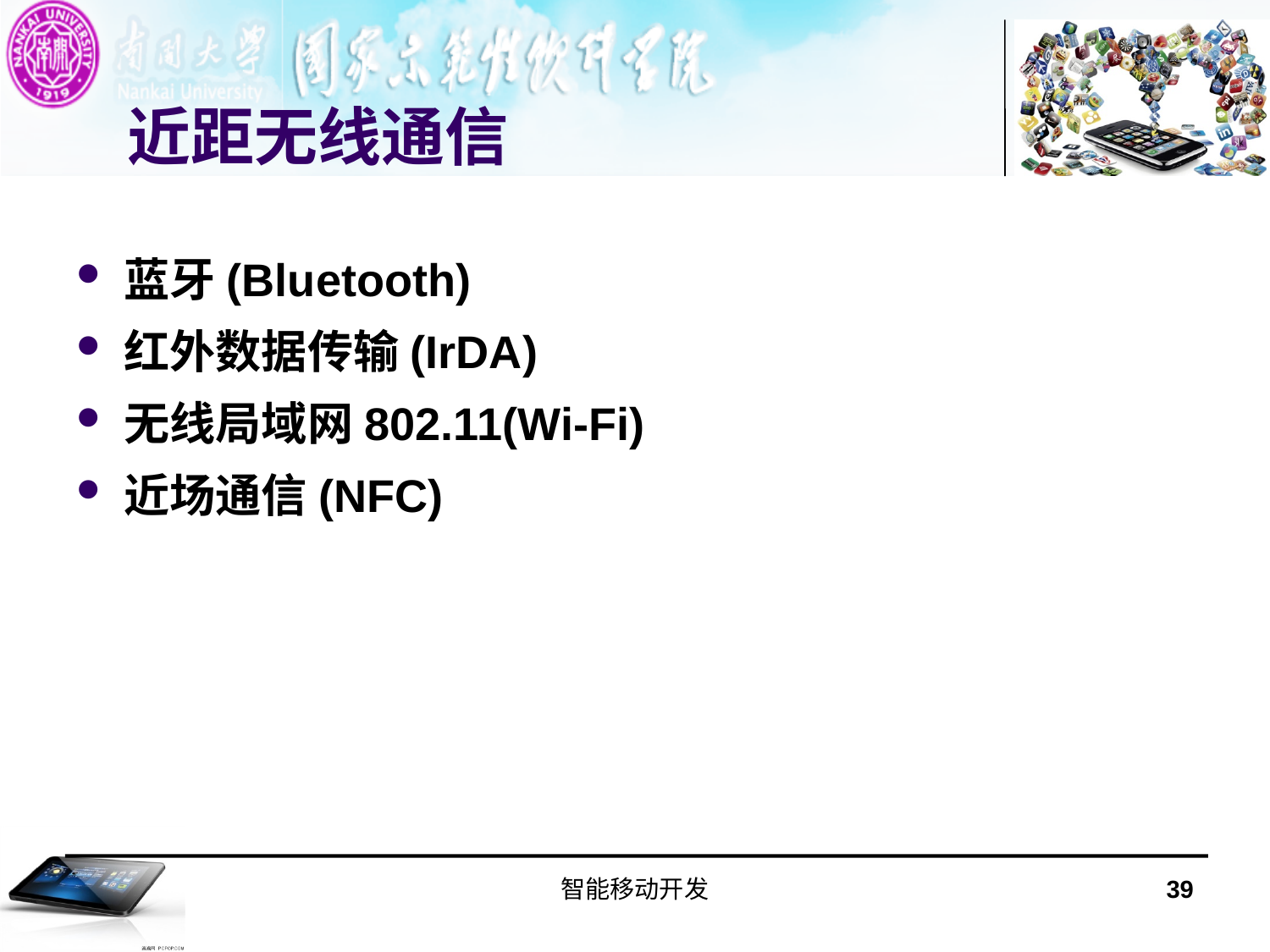

# 近距无线通信
蓝牙(Bluetooth)
红外数据传输(IrDA)
无线局域网802.11(Wi-Fi)
近场通信(NFC)
智能移动开发
39